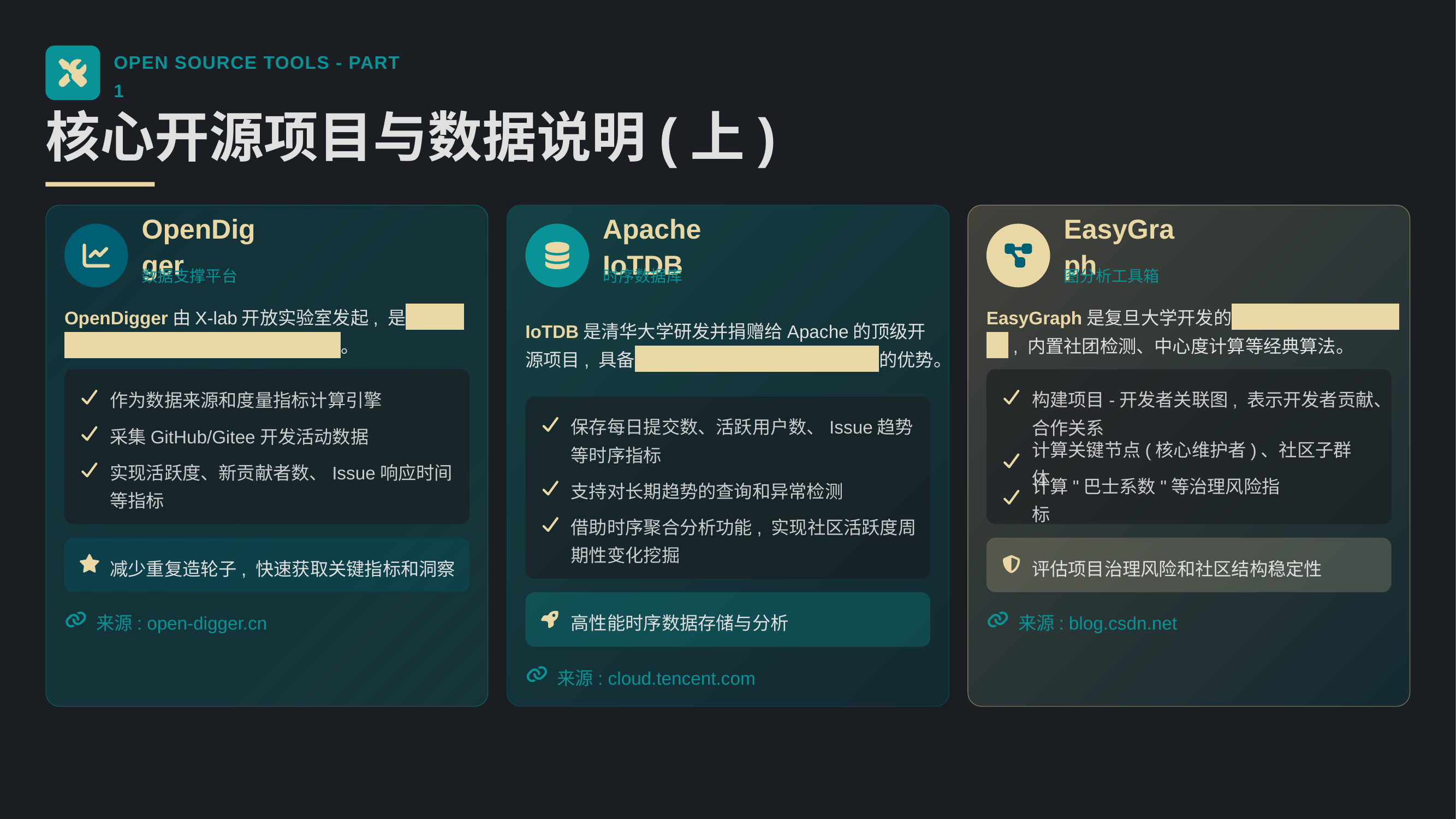

OPEN SOURCE TOOLS - PART 1
核心开源项目与数据说明(上)

OpenDigger
Apache IoTDB
EasyGraph

数据支撑平台
时序数据库
图分析工具箱
OpenDigger由X-lab开放实验室发起, 是 一站式开源数据分析与指标生成开源项目 。
IoTDB是清华大学研发并捐赠给Apache的顶级开源项目, 具备 高压缩比、高吞吐和快速查询 的优势。
EasyGraph是复旦大学开发的 高性能网络分析开源库 , 内置社团检测、中心度计算等经典算法。

作为数据来源和度量指标计算引擎
构建项目-开发者关联图, 表示开发者贡献、合作关系

保存每日提交数、活跃用户数、Issue趋势等时序指标

采集GitHub/Gitee开发活动数据

计算关键节点(核心维护者)、社区子群体

实现活跃度、新贡献者数、Issue响应时间等指标

支持对长期趋势的查询和异常检测

计算"巴士系数"等治理风险指标

借助时序聚合分析功能, 实现社区活跃度周期性变化挖掘

减少重复造轮子, 快速获取关键指标和洞察
评估项目治理风险和社区结构稳定性

来源: open-digger.cn
高性能时序数据存储与分析
来源: blog.csdn.net

来源: cloud.tencent.com